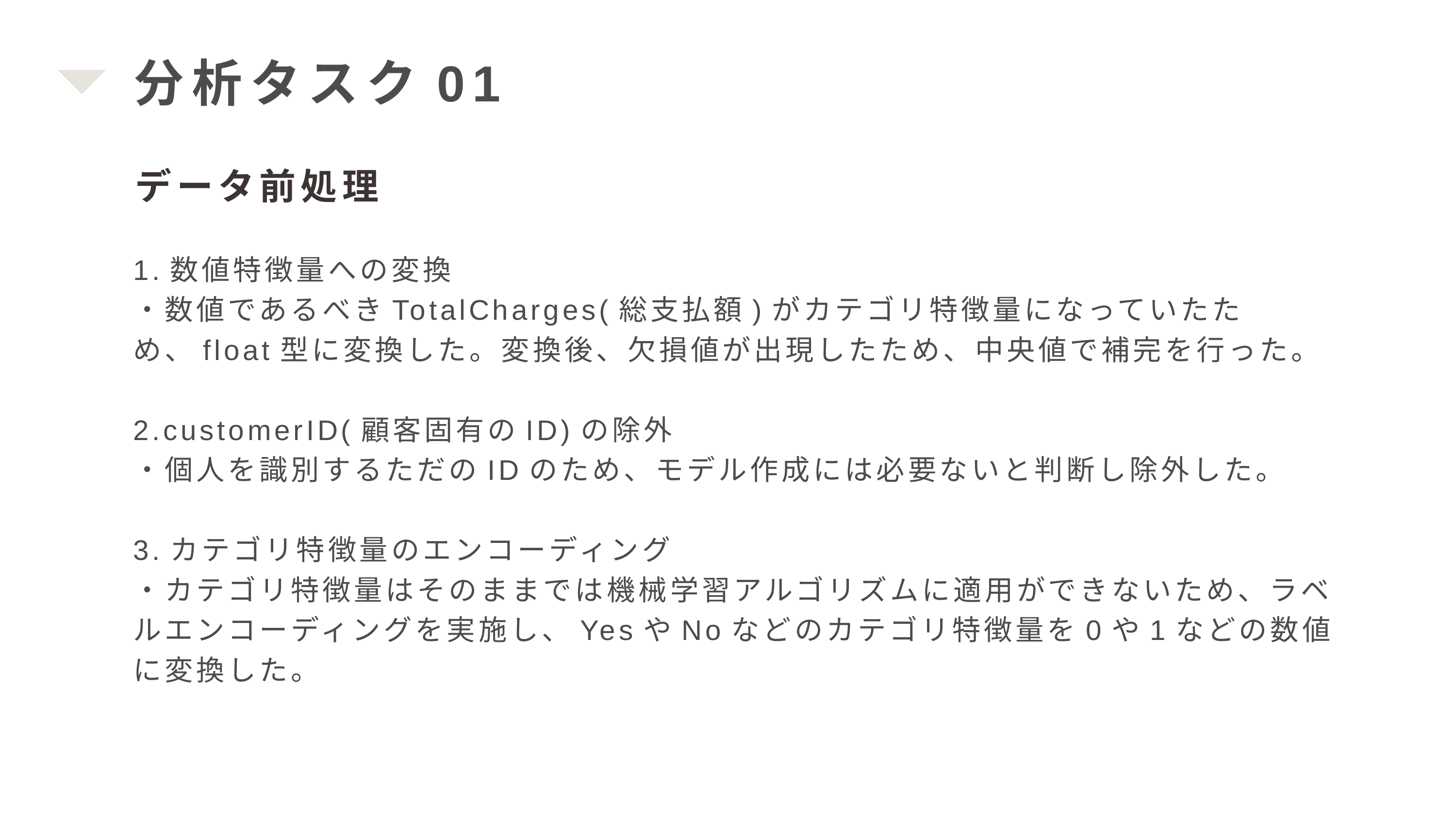

分析タスク01

データ前処理
1.数値特徴量への変換
・数値であるべきTotalCharges(総支払額)がカテゴリ特徴量になっていたため、float型に変換した。変換後、欠損値が出現したため、中央値で補完を行った。

2.customerID(顧客固有のID)の除外
・個人を識別するただのIDのため、モデル作成には必要ないと判断し除外した。

3.カテゴリ特徴量のエンコーディング
・カテゴリ特徴量はそのままでは機械学習アルゴリズムに適用ができないため、ラベルエンコーディングを実施し、YesやNoなどのカテゴリ特徴量を0や1などの数値に変換した。